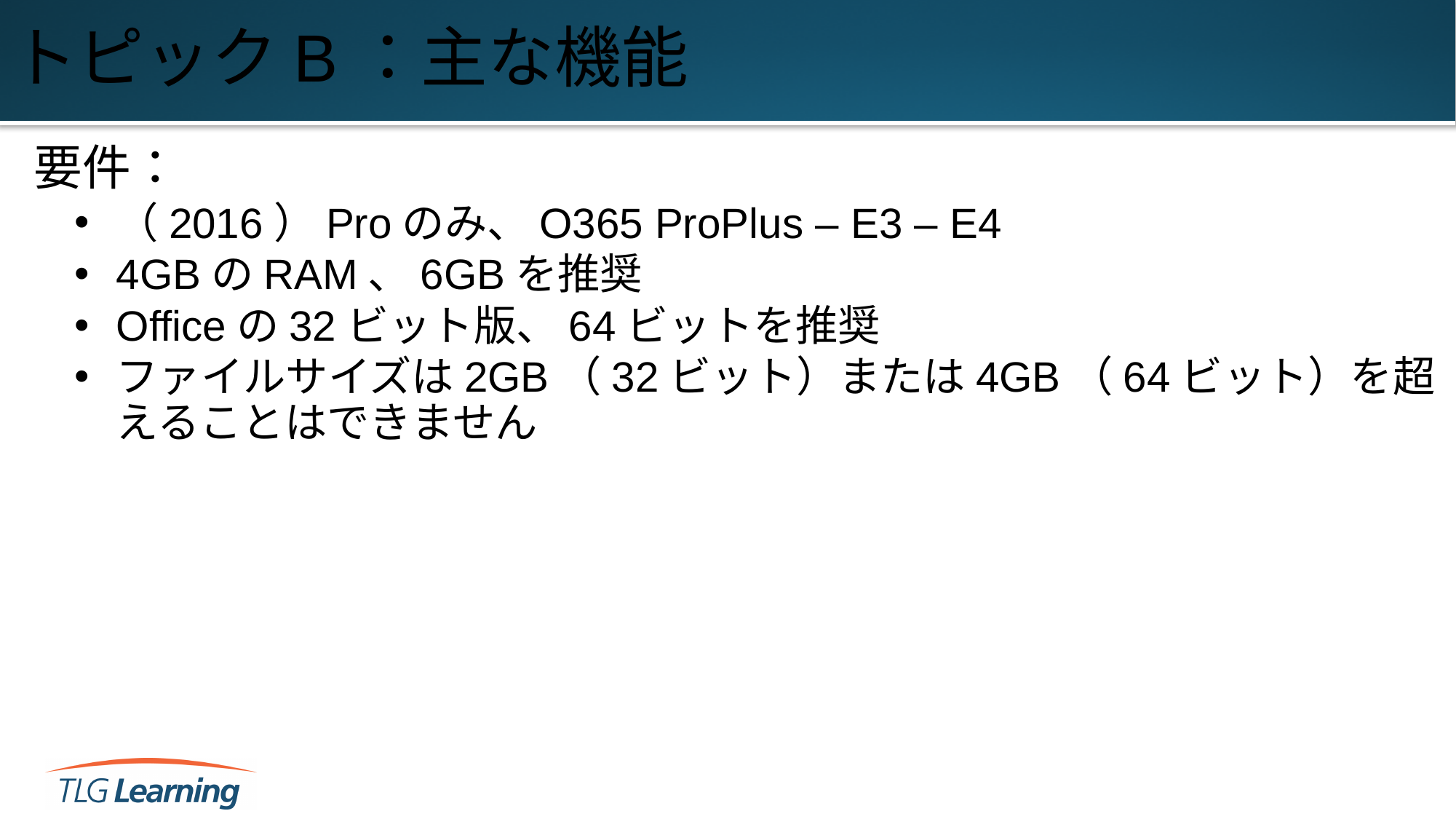

# トピックB：主な機能
要件：
（2016）Proのみ、O365 ProPlus – E3 – E4
4GBのRAM、6GBを推奨
Officeの32ビット版、64ビットを推奨
ファイルサイズは2GB（32ビット）または4GB（64ビット）を超えることはできません